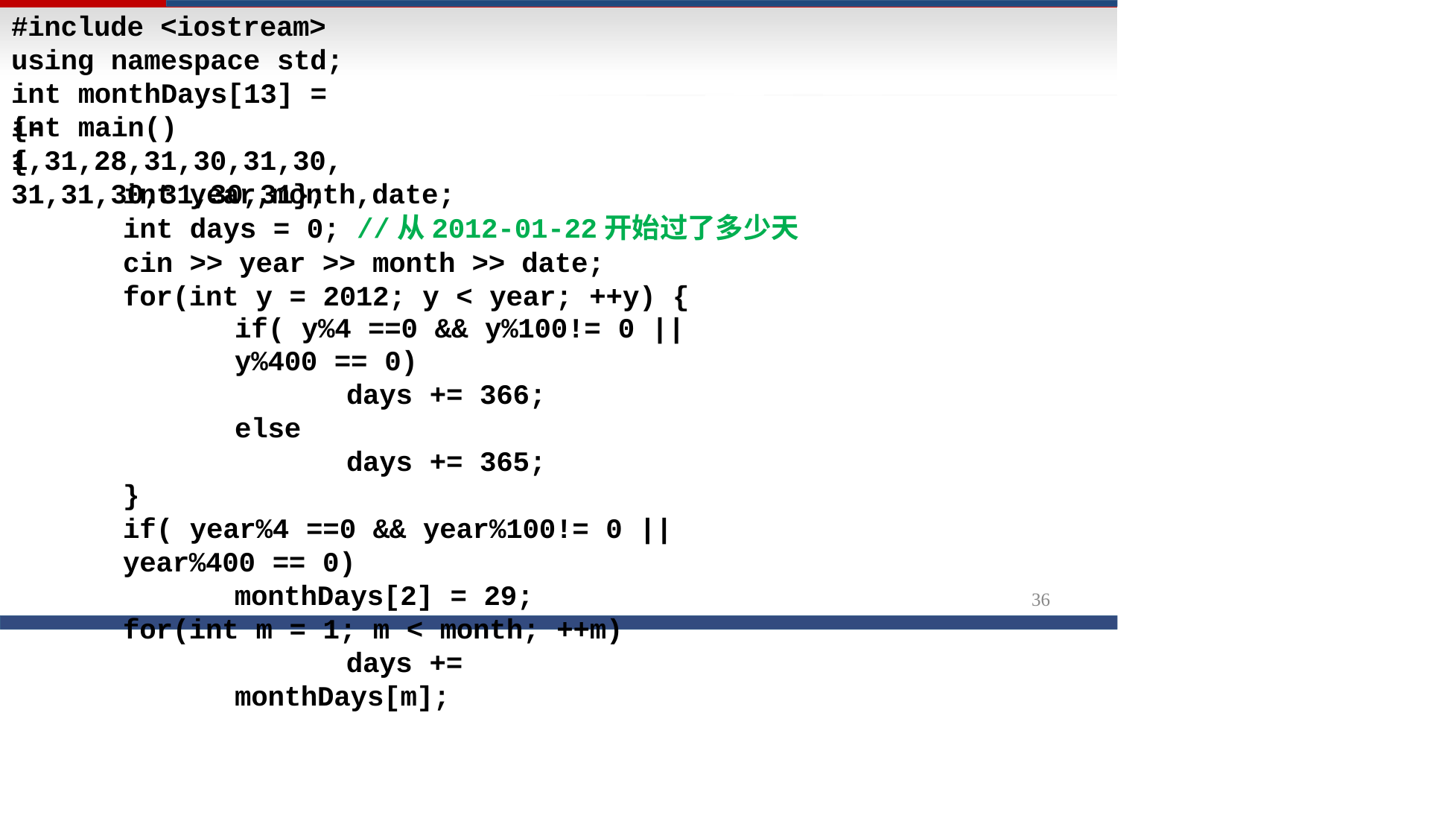

# #include <iostream>  using namespace std;
int monthDays[13] = {-1,31,28,31,30,31,30,31,31,30,31,30,31};
int main()
{
int year,month,date;
int days = 0; //从2012-01-22开始过了多少天
cin >> year >> month >> date;  for(int y = 2012; y < year; ++y) {
if( y%4 ==0 && y%100!= 0 || y%400 == 0)
days += 366;
else
days += 365;
}
if( year%4 ==0 && year%100!= 0 || year%400 == 0)
monthDays[2] = 29;  for(int m = 1; m < month; ++m)
days += monthDays[m];
36